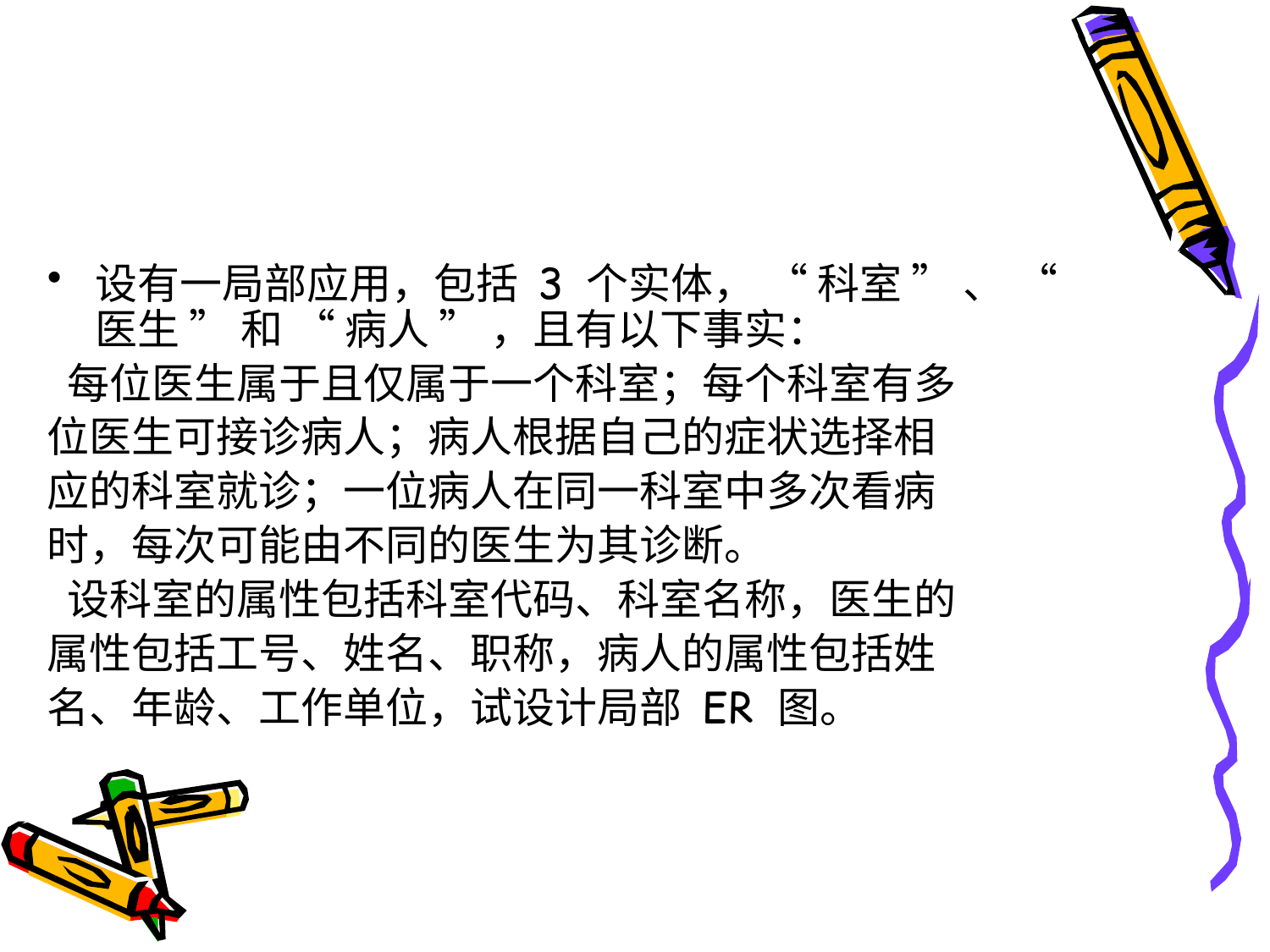

#
设有一局部应用，包括 3 个实体， “ 科室 ” 、 “ 医生 ” 和 “ 病人 ” ，且有以下事实：
 每位医生属于且仅属于一个科室；每个科室有多
位医生可接诊病人；病人根据自己的症状选择相
应的科室就诊；一位病人在同一科室中多次看病
时，每次可能由不同的医生为其诊断。
 设科室的属性包括科室代码、科室名称，医生的
属性包括工号、姓名、职称，病人的属性包括姓
名、年龄、工作单位，试设计局部 ER 图。